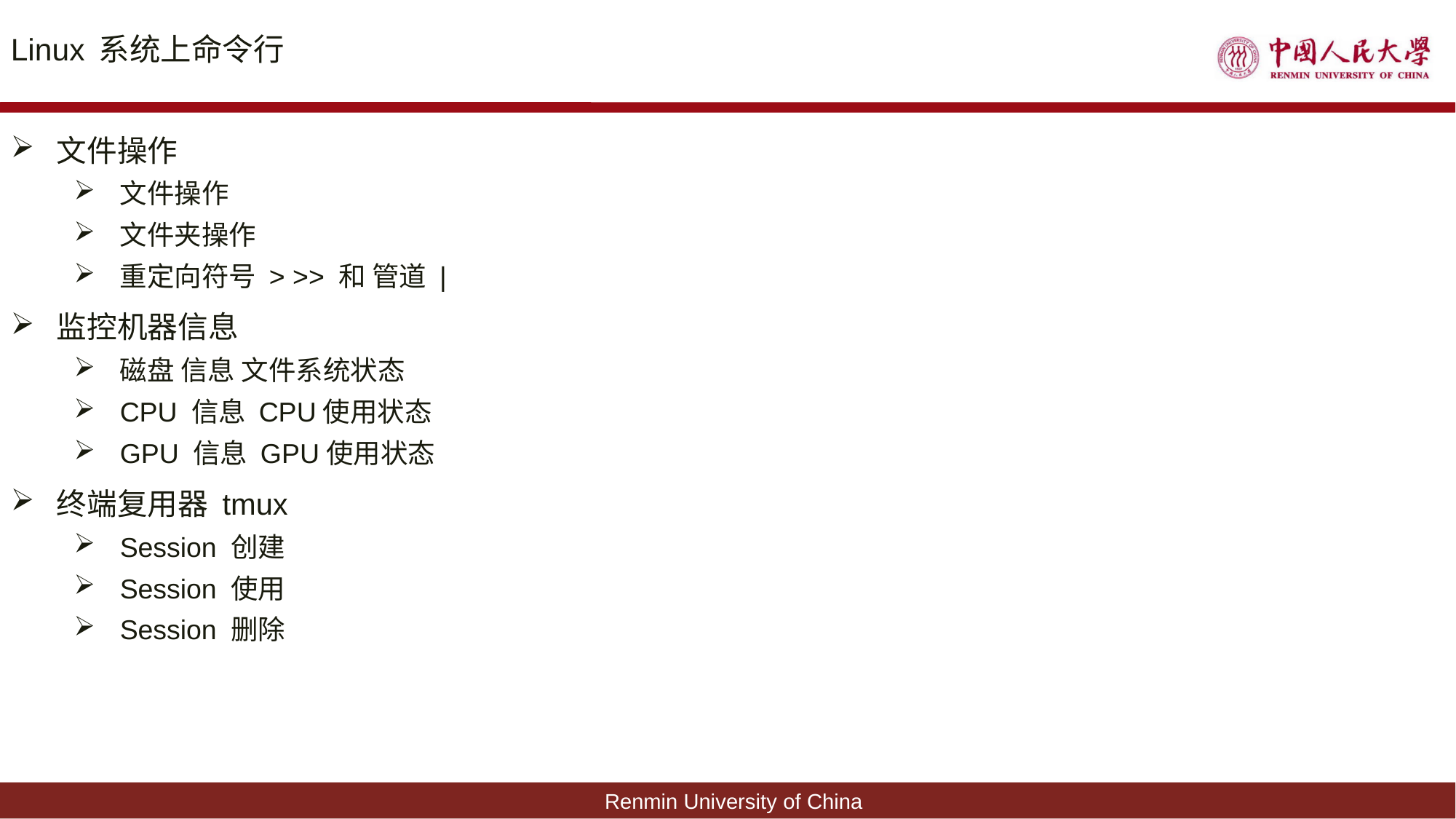

# Linux 系统上命令行
文件操作
文件操作
文件夹操作
重定向符号 > >> 和 管道 |
监控机器信息
磁盘 信息 文件系统状态
CPU 信息 CPU使用状态
GPU 信息 GPU使用状态
终端复用器 tmux
Session 创建
Session 使用
Session 删除